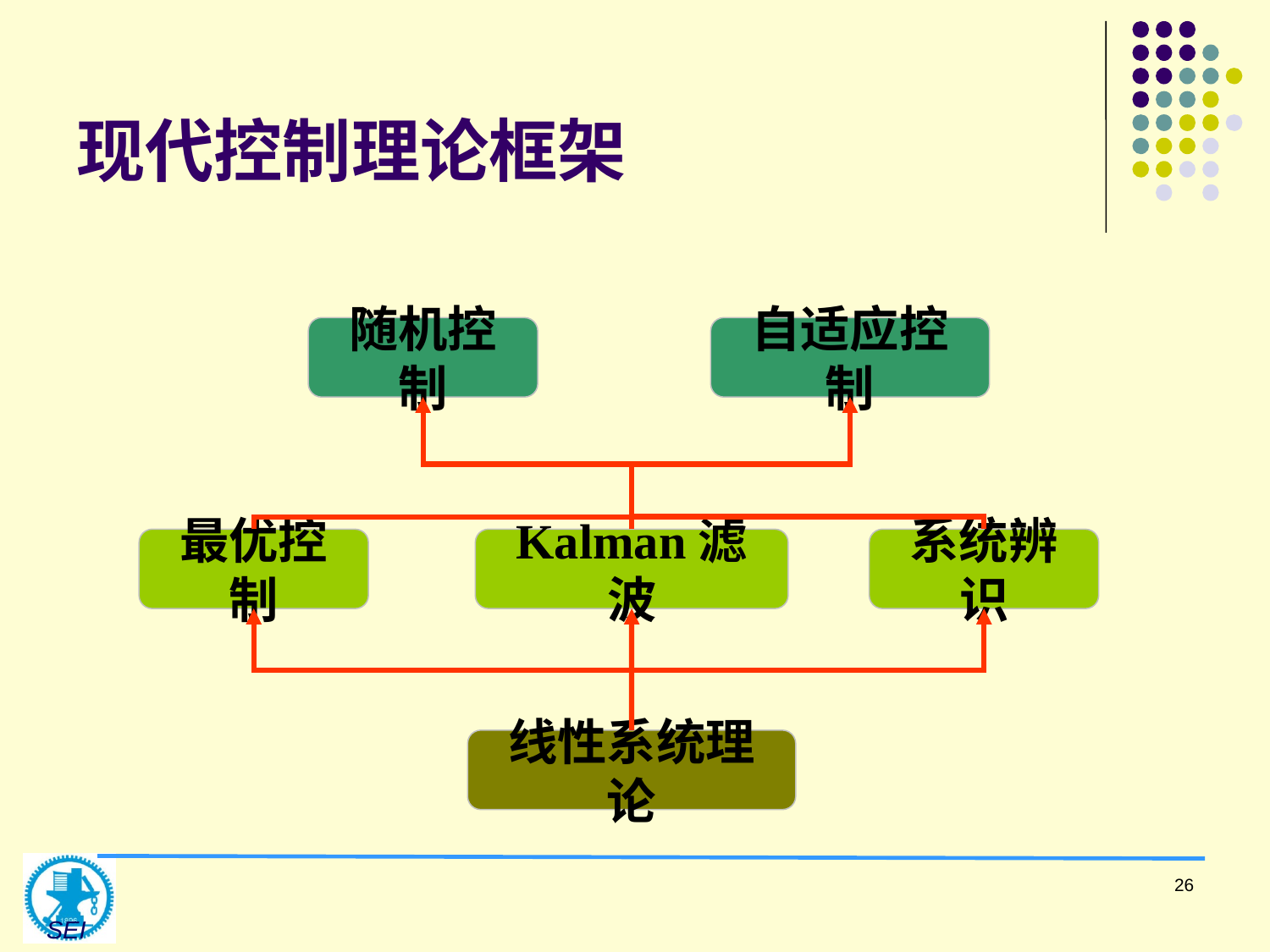

# 现代控制理论框架
随机控制
自适应控制
最优控制
Kalman滤波
系统辨识
线性系统理论
26